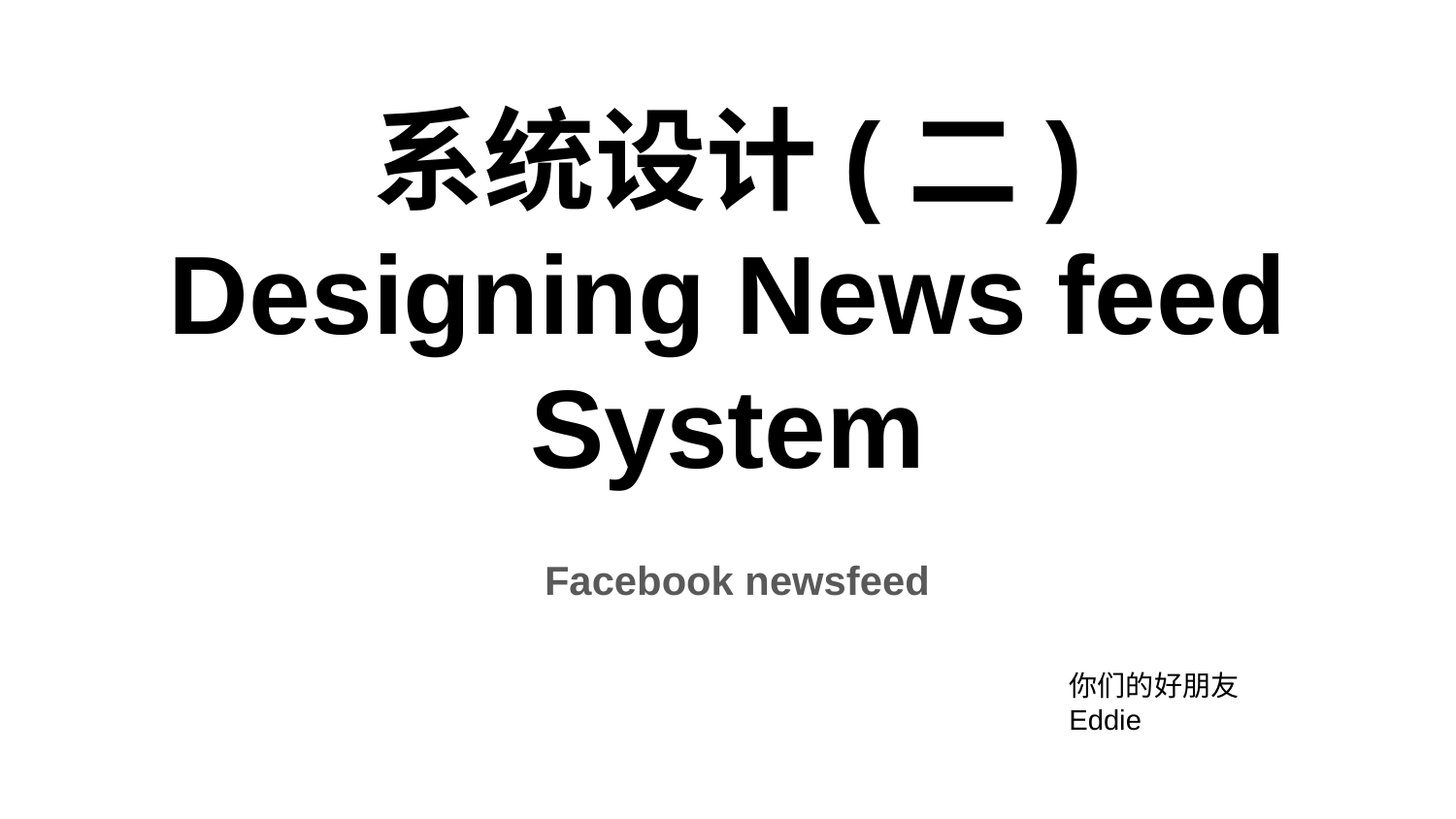

系统设计(二)
Designing News feed System
                Facebook newsfeed
你们的好朋友Eddie